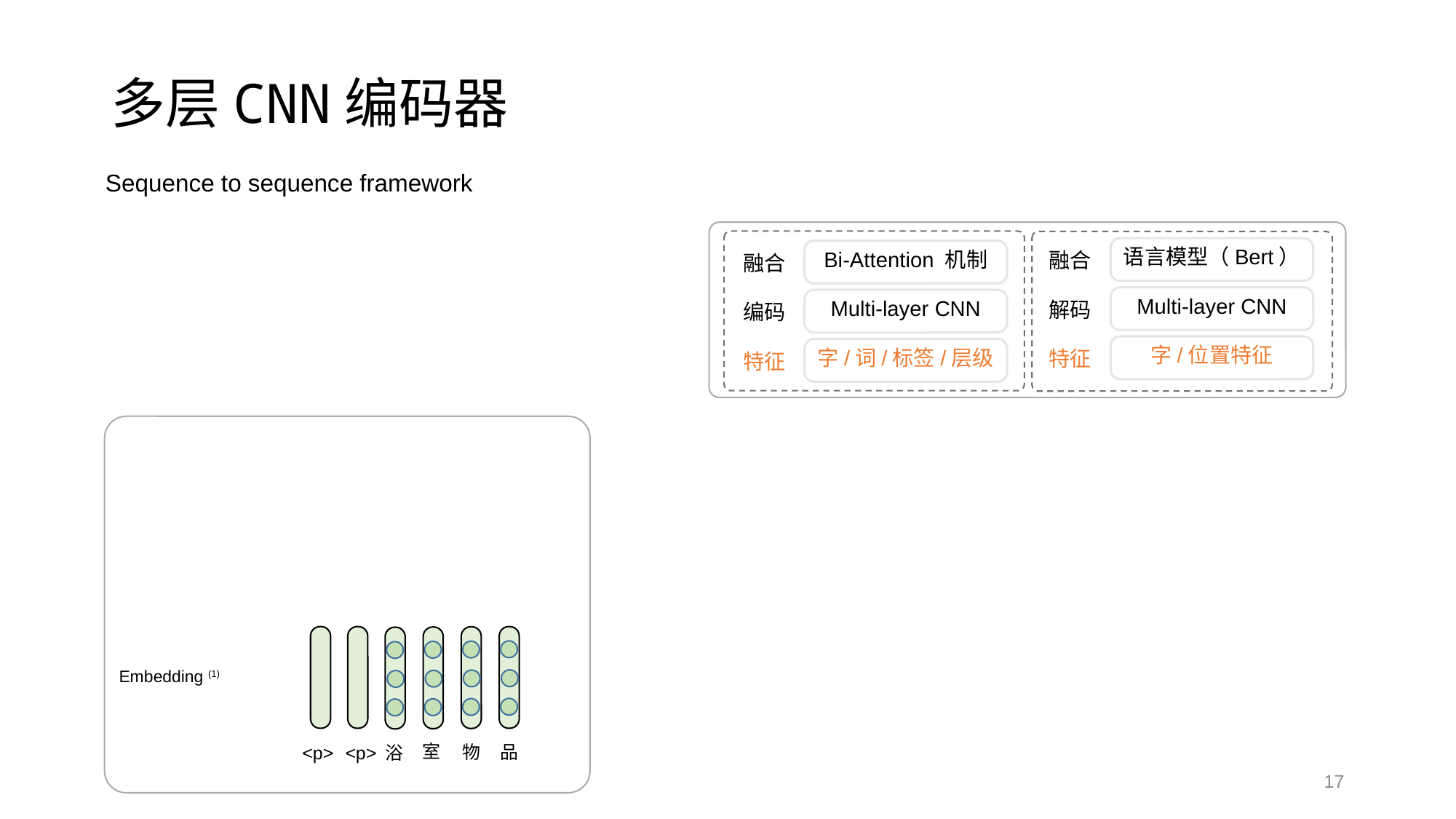

# 多层CNN编码器
Sequence to sequence framework

语言模型（Bert）

Bi-Attention 机制
融合
融合

Multi-layer CNN

Multi-layer CNN
解码
编码

字/位置特征

字/词/标签/层级
特征
特征

室
物
品
Embedding (1)
<p>
<p>
浴
17